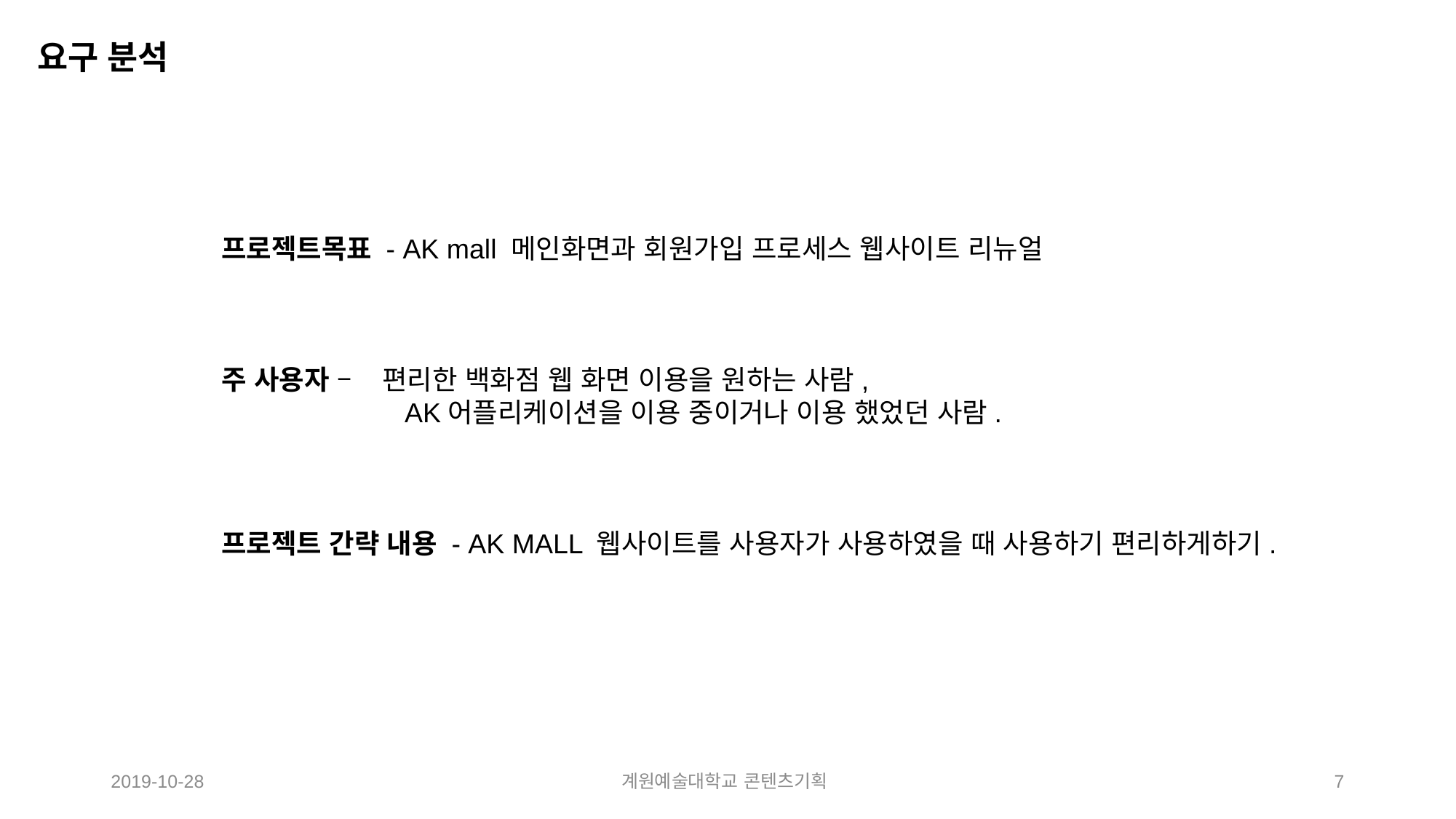

요구 분석

프로젝트목표 - AK mall 메인화면과 회원가입 프로세스 웹사이트 리뉴얼

주 사용자 –    편리한 백화점 웹 화면 이용을 원하는 사람,
                        AK어플리케이션을 이용 중이거나 이용 했었던 사람.

프로젝트 간략 내용 - AK MALL 웹사이트를 사용자가 사용하였을 때 사용하기 편리하게하기.

2019-10-28
계원예술대학교 콘텐츠기획
7